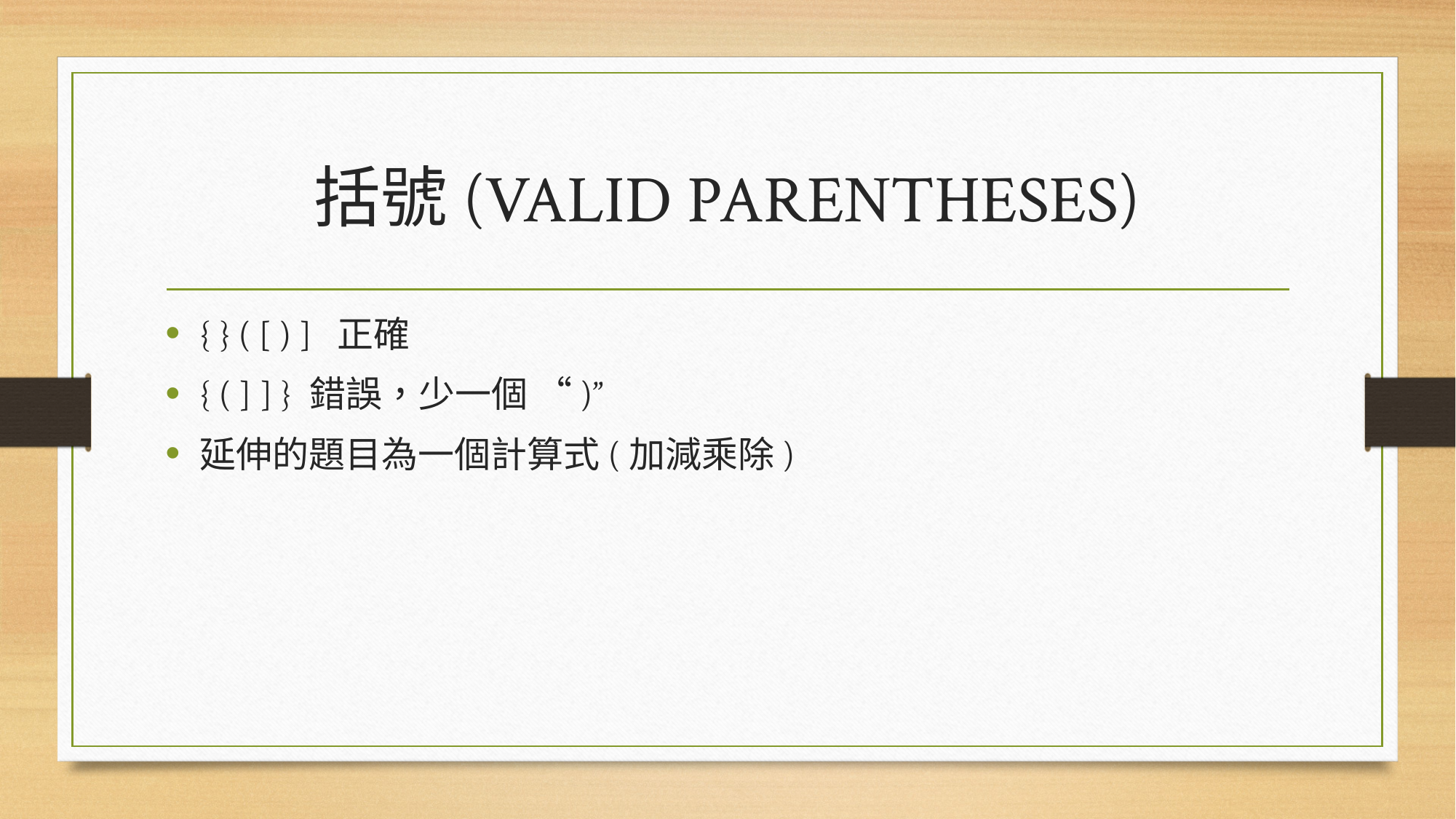

# 括號(VALID PARENTHESES)
{ } ( [ ) ]  正確
{ ( ] ] } 錯誤，少一個 “)”
延伸的題目為一個計算式(加減乘除)